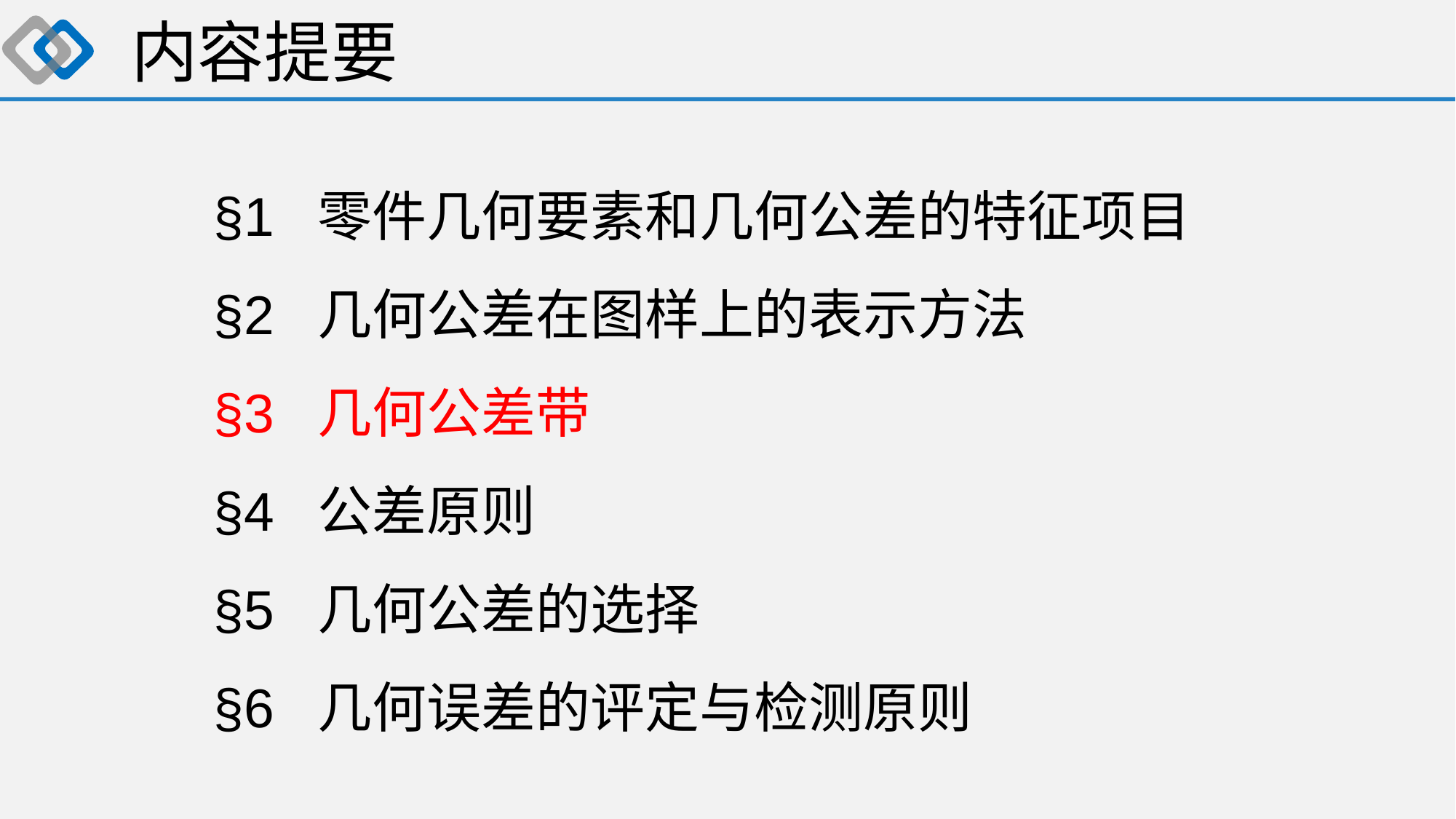

# 内容提要
§1  零件几何要素和几何公差的特征项目
§2  几何公差在图样上的表示方法
§3  几何公差带
§4  公差原则
§5  几何公差的选择
§6  几何误差的评定与检测原则